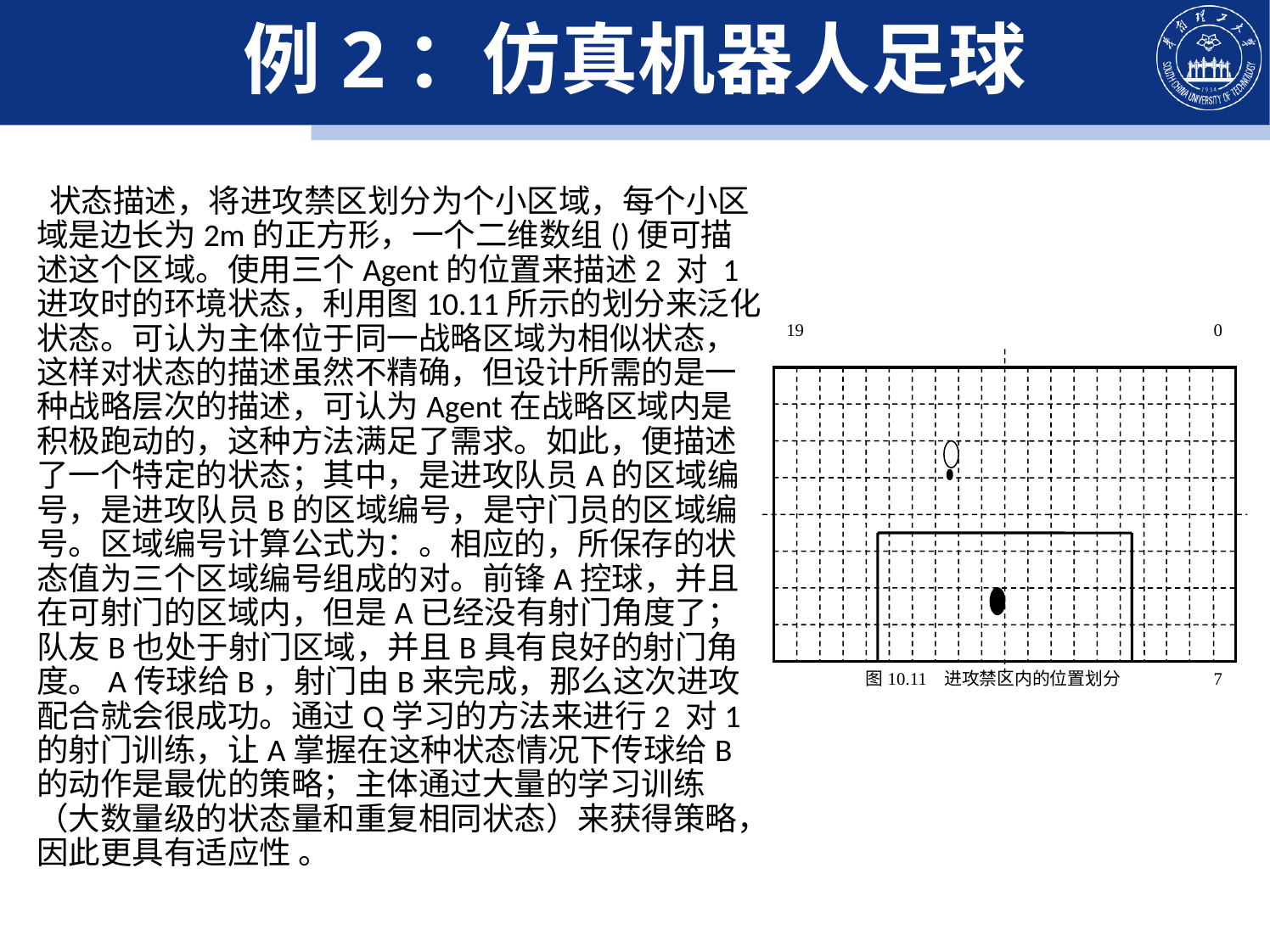

# 例2：仿真机器人足球
       状态描述，将进攻禁区划分为个小区域，每个小区域是边长为2m的正方形，一个二维数组()便可描述这个区域。使用三个Agent的位置来描述2 对 1进攻时的环境状态，利用图10.11所示的划分来泛化状态。可认为主体位于同一战略区域为相似状态，这样对状态的描述虽然不精确，但设计所需的是一种战略层次的描述，可认为Agent在战略区域内是积极跑动的，这种方法满足了需求。如此，便描述了一个特定的状态；其中，是进攻队员A的区域编号，是进攻队员B的区域编号，是守门员的区域编号。区域编号计算公式为：。相应的，所保存的状态值为三个区域编号组成的对。前锋A控球，并且在可射门的区域内，但是A已经没有射门角度了；队友B也处于射门区域，并且B具有良好的射门角度。A传球给B，射门由B来完成，那么这次进攻配合就会很成功。通过Q学习的方法来进行2 对1的射门训练，让A掌握在这种状态情况下传球给B的动作是最优的策略；主体通过大量的学习训练（大数量级的状态量和重复相同状态）来获得策略，因此更具有适应性 。
0

7
19

图10.11   进攻禁区内的位置划分